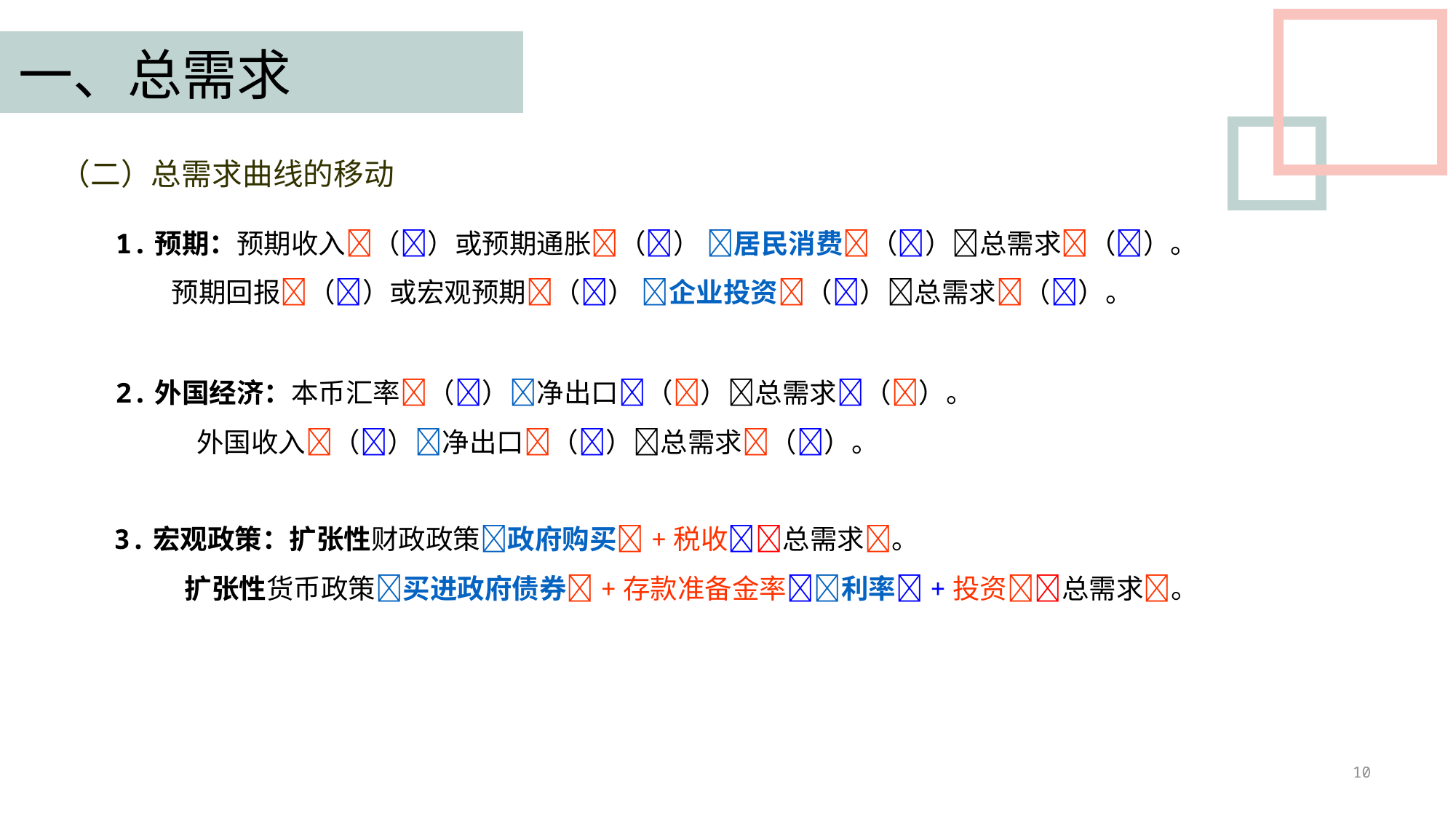

一、总需求

（二）总需求曲线的移动
1.预期：预期收入↑（↓）或预期通胀↑（↓） ⇒居民消费↑（↓）⇒总需求↑（↓）。
        预期回报↑（↓）或宏观预期↑（↓） ⇒企业投资↑（↓）⇒总需求↑（↓）。
2.外国经济：本币汇率↑（↓）⇒净出口↓（↑）⇒总需求↓（↑）。
            外国收入↑（↓）⇒净出口↑（↓）⇒总需求↑（↓）。

 3.宏观政策：扩张性财政政策⇒政府购买↑+税收↓⇒总需求↑。
             扩张性货币政策⇒买进政府债券↑+存款准备金率↓⇒利率↓+投资↑⇒总需求↑。
10